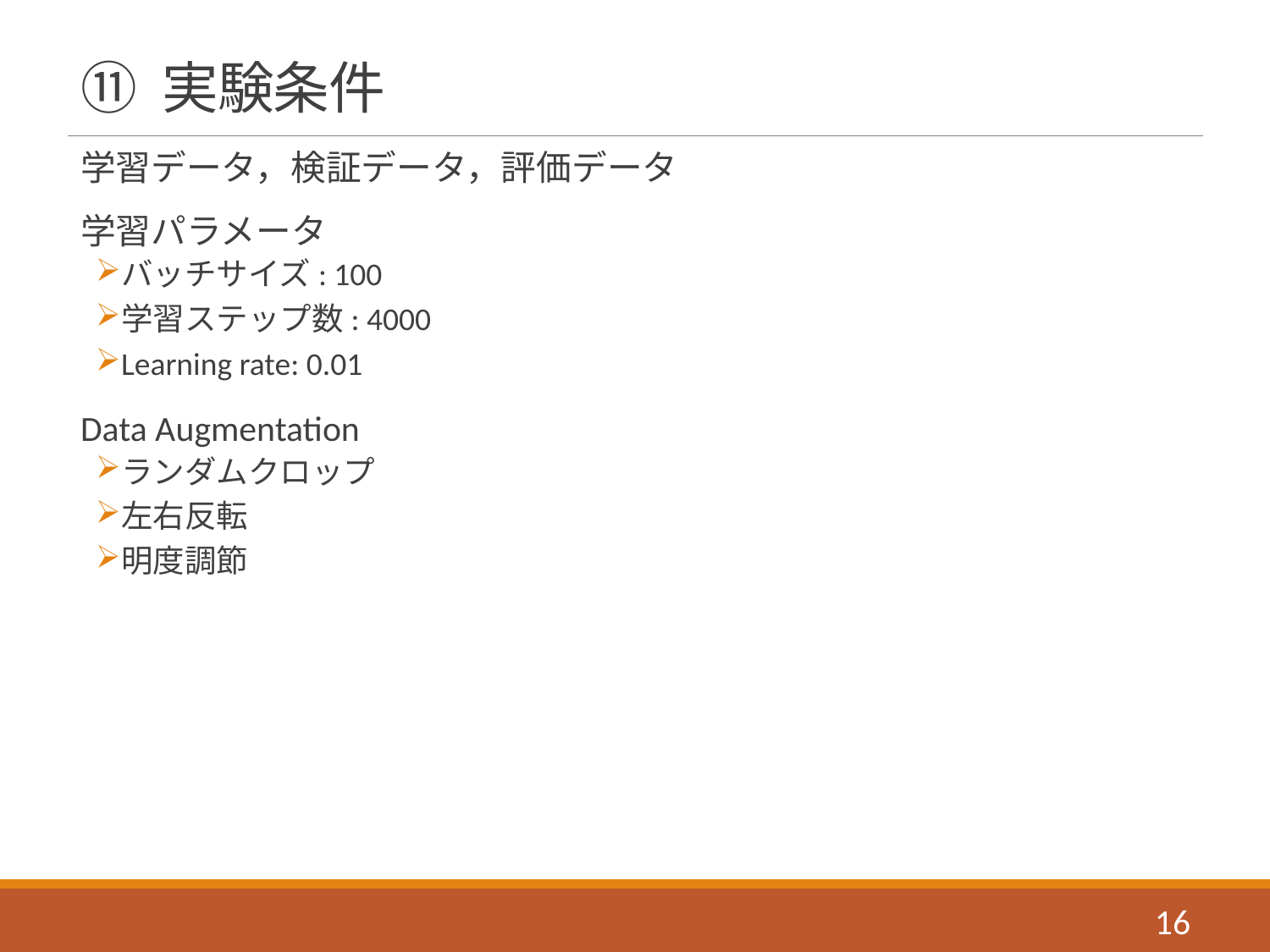

# ⑪ 実験条件
学習データ，検証データ，評価データ
学習パラメータ
バッチサイズ: 100
学習ステップ数: 4000
Learning rate: 0.01
Data Augmentation
ランダムクロップ
左右反転
明度調節
16